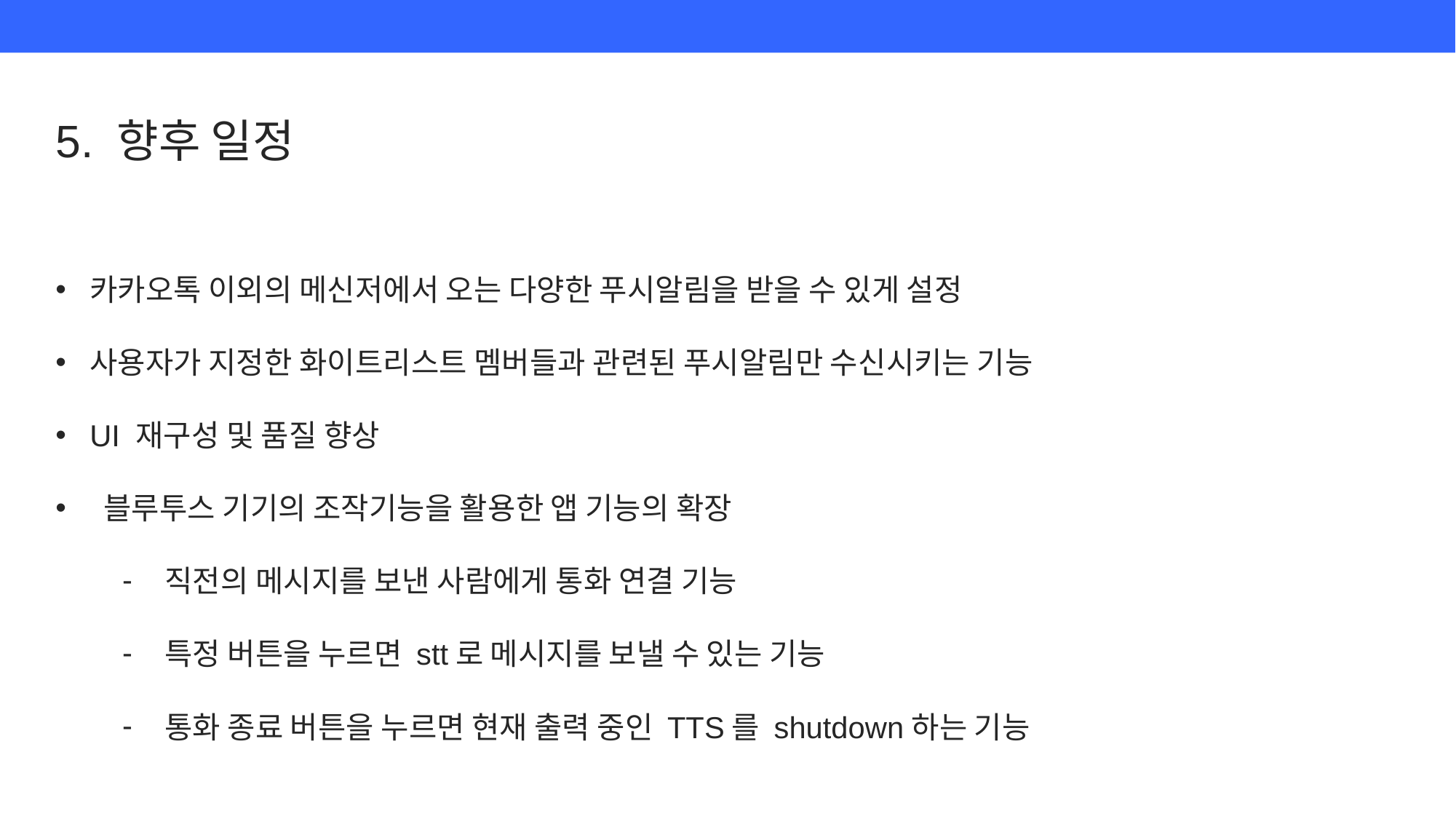

5. 향후 일정
카카오톡 이외의 메신저에서 오는 다양한 푸시알림을 받을 수 있게 설정
사용자가 지정한 화이트리스트 멤버들과 관련된 푸시알림만 수신시키는 기능
UI 재구성 및 품질 향상
 블루투스 기기의 조작기능을 활용한 앱 기능의 확장
직전의 메시지를 보낸 사람에게 통화 연결 기능
특정 버튼을 누르면 stt로 메시지를 보낼 수 있는 기능
통화 종료 버튼을 누르면 현재 출력 중인 TTS를 shutdown하는 기능